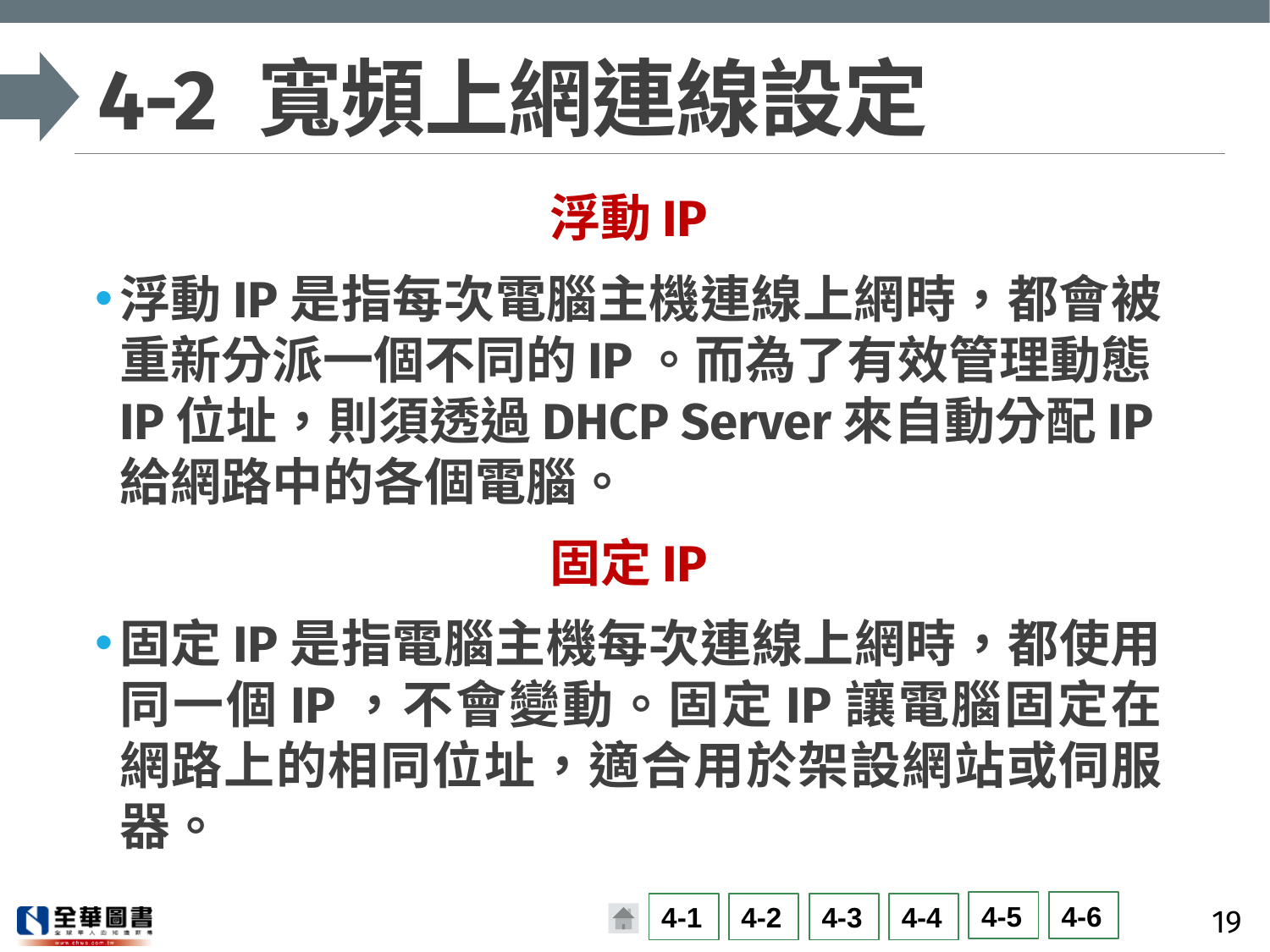

# 4-2 寬頻上網連線設定
浮動IP
浮動IP是指每次電腦主機連線上網時，都會被重新分派一個不同的IP。而為了有效管理動態IP位址，則須透過DHCP Server來自動分配IP給網路中的各個電腦。
固定IP
固定IP是指電腦主機每次連線上網時，都使用同一個IP，不會變動。固定IP讓電腦固定在網路上的相同位址，適合用於架設網站或伺服器。
19